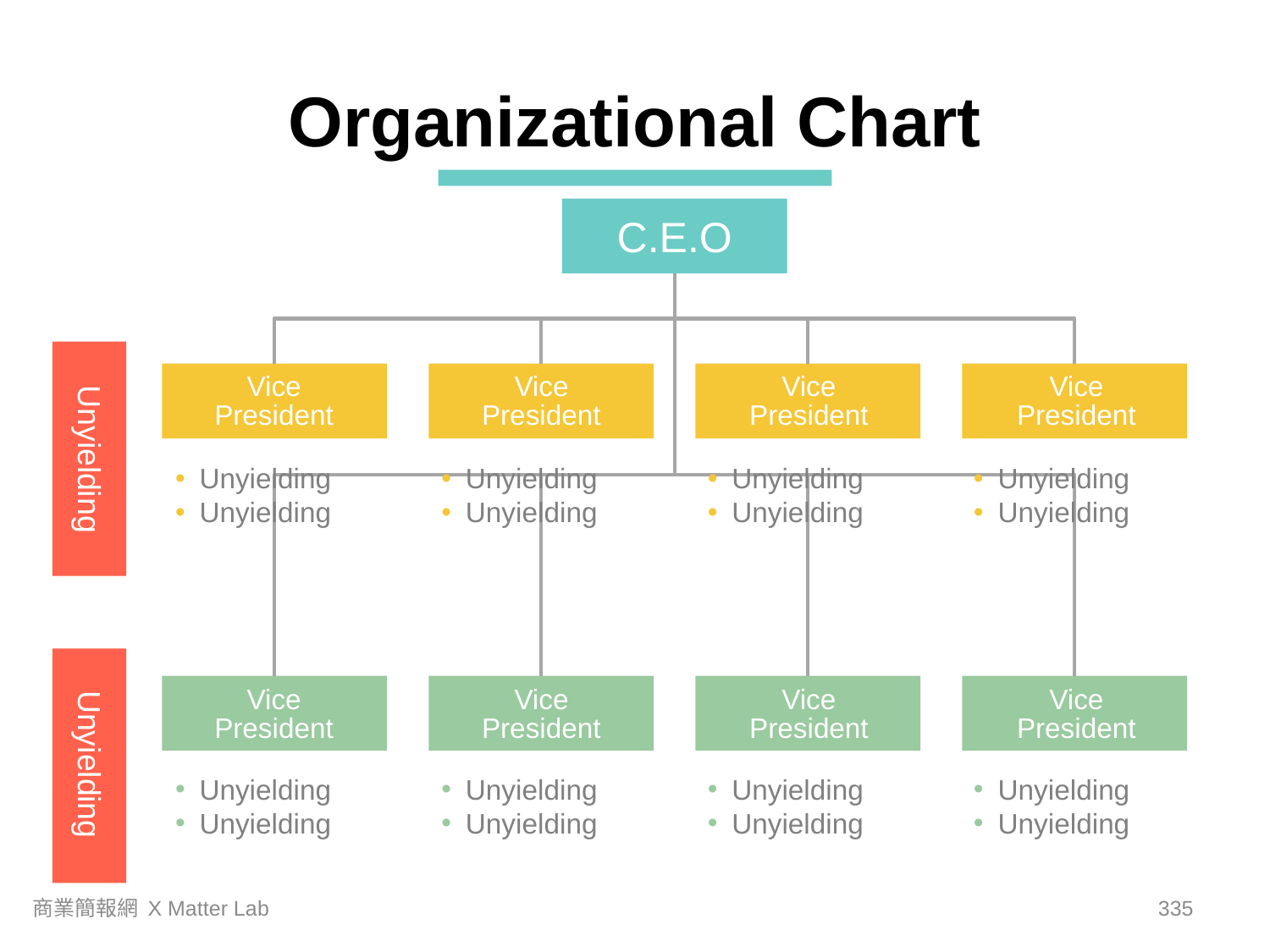

Organizational Chart

C.E.O

Vice
President
Vice
President
Vice
President
Vice
President
Unyielding
Unyielding
Unyielding
Unyielding
Unyielding
Unyielding
Unyielding
Unyielding
Unyielding

Unyielding
Vice
President
Vice
President
Vice
President
Vice
President
Unyielding
Unyielding
Unyielding
Unyielding
Unyielding
Unyielding
Unyielding
Unyielding
商業簡報網 X Matter Lab
335